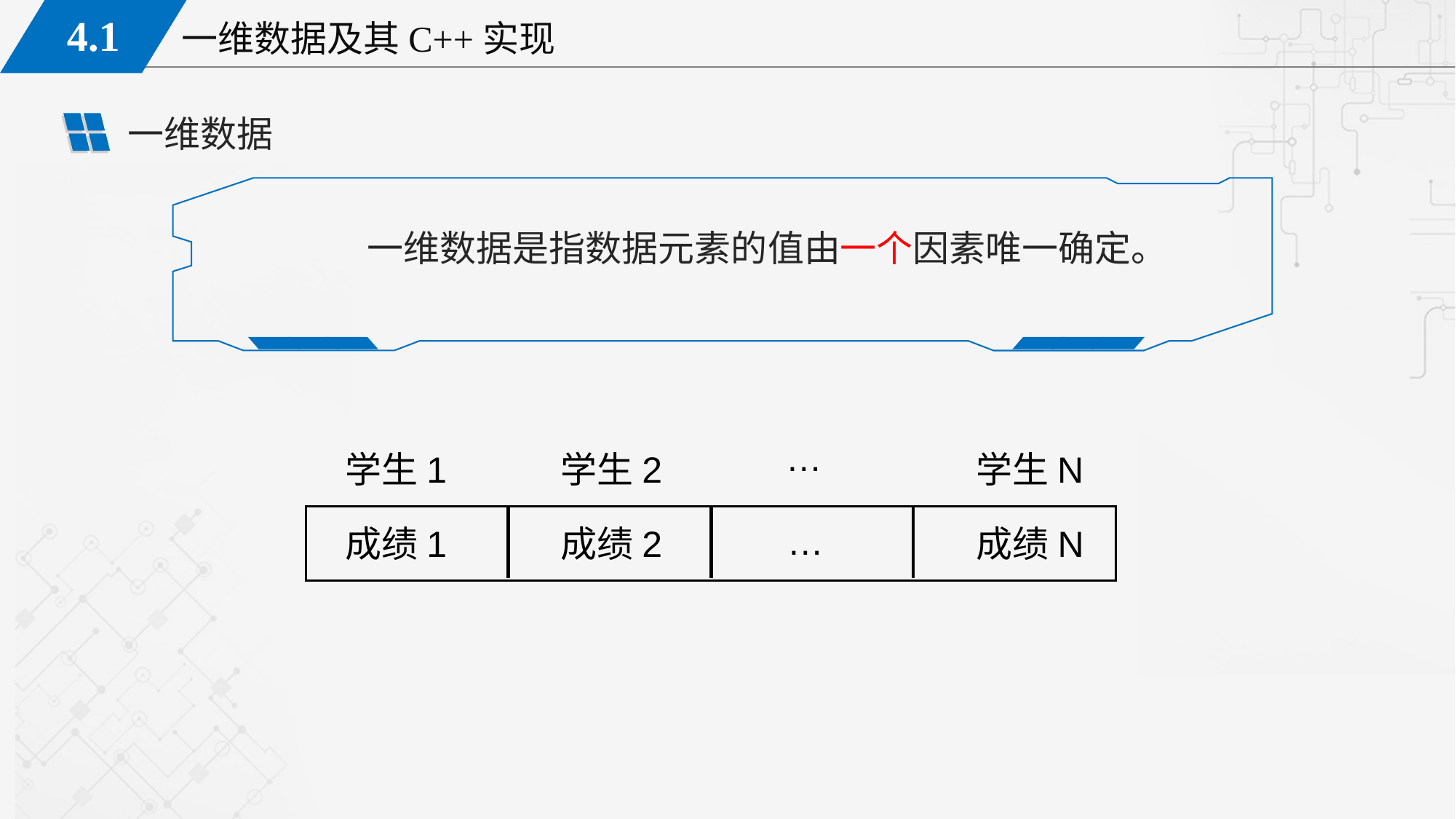

一维数据

	一维数据是指数据元素的值由一个因素唯一确定。

…
学生1
学生2
学生N
…

成绩1
成绩2
成绩N